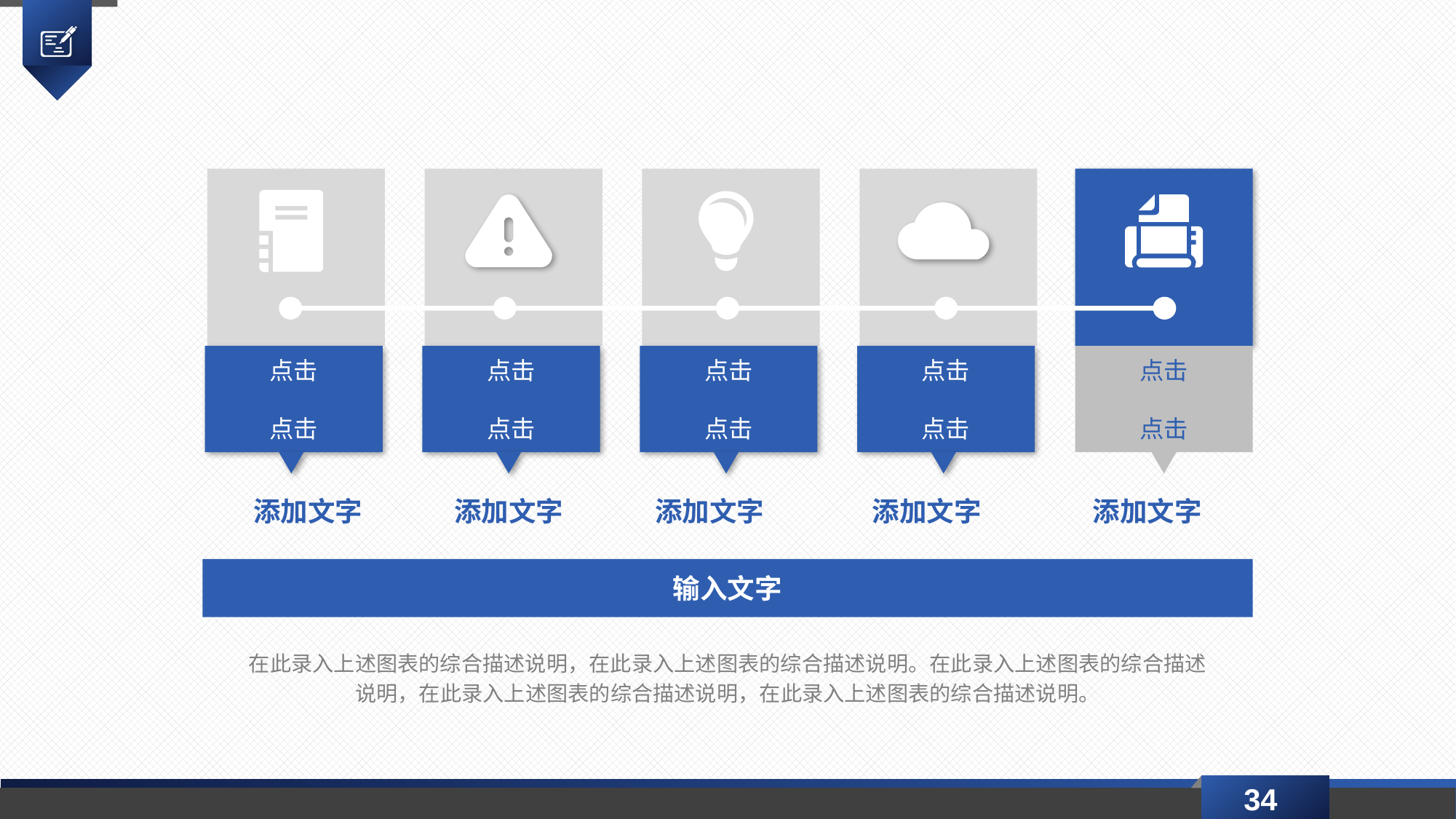

点击

点击
点击

点击
点击

点击
点击

点击
点击

点击

添加文字
添加文字
添加文字
添加文字
添加文字
输入文字
在此录入上述图表的综合描述说明，在此录入上述图表的综合描述说明。在此录入上述图表的综合描述说明，在此录入上述图表的综合描述说明，在此录入上述图表的综合描述说明。

34